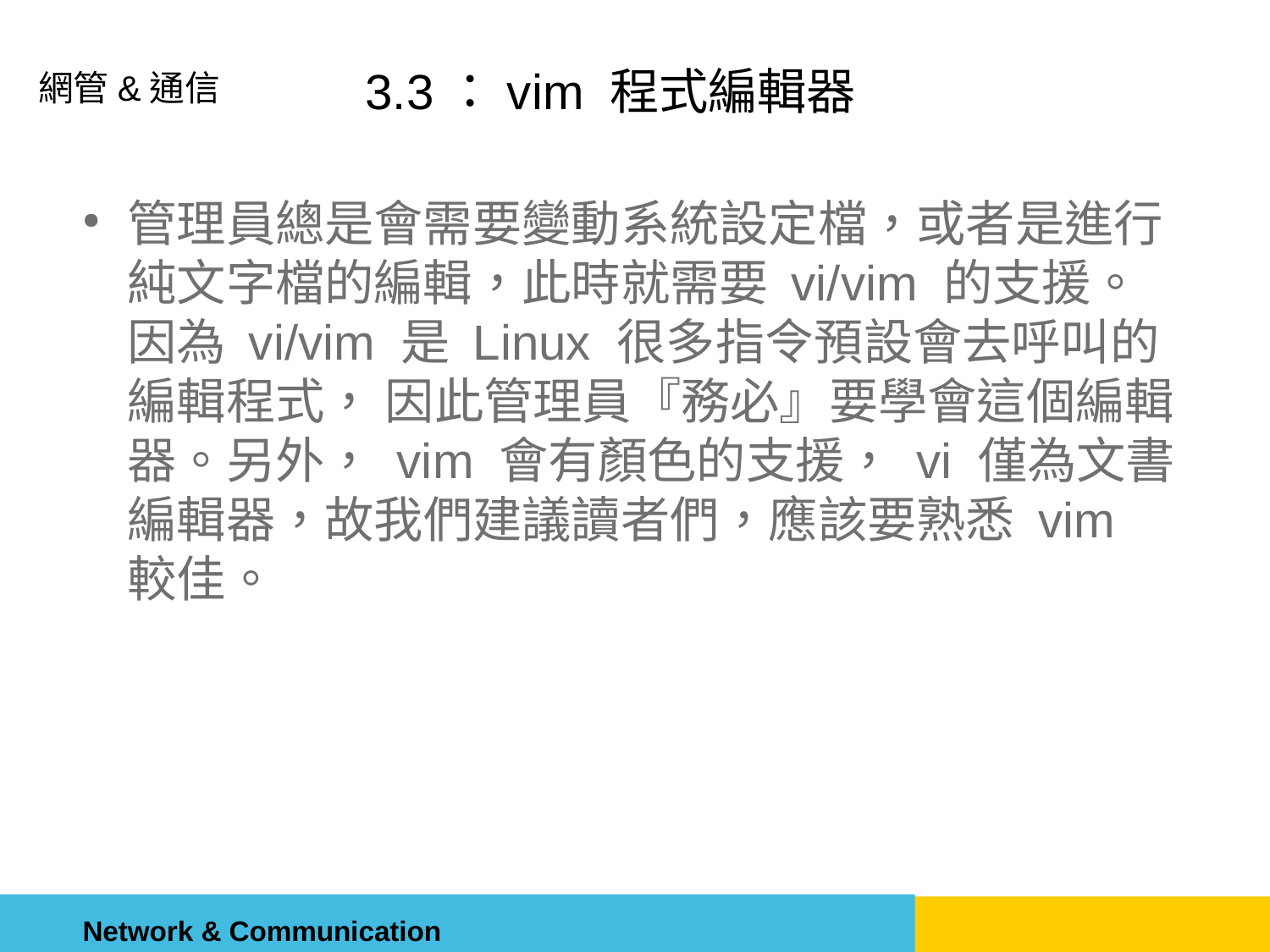

3.3：vim 程式編輯器
管理員總是會需要變動系統設定檔，或者是進行純文字檔的編輯，此時就需要 vi/vim 的支援。因為 vi/vim 是 Linux 很多指令預設會去呼叫的編輯程式， 因此管理員『務必』要學會這個編輯器。另外， vim 會有顏色的支援， vi 僅為文書編輯器，故我們建議讀者們，應該要熟悉 vim 較佳。